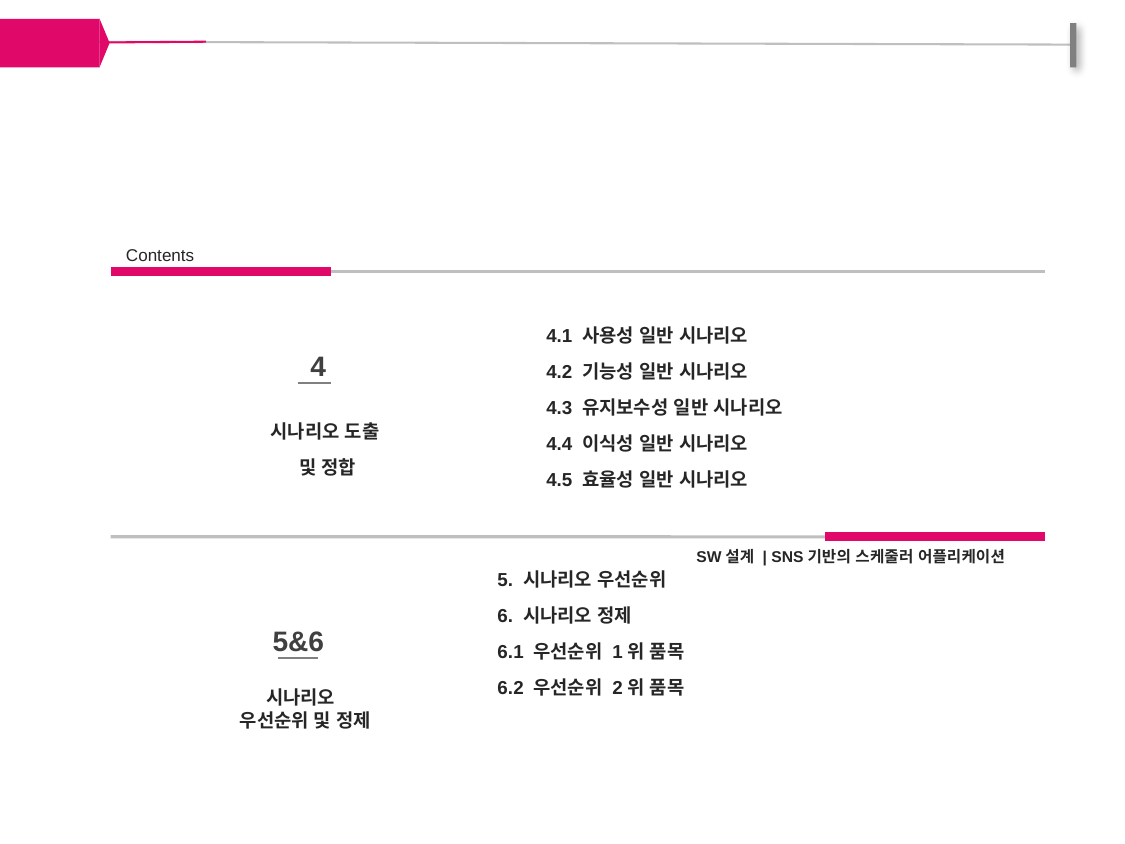

Contents
4.1 사용성 일반 시나리오
4.2 기능성 일반 시나리오
4.3 유지보수성 일반 시나리오
4.4 이식성 일반 시나리오
4.5 효율성 일반 시나리오
 4
시나리오 도출
및 정합
SW설계 | SNS기반의 스케줄러 어플리케이션
5. 시나리오 우선순위
6. 시나리오 정제
6.1 우선순위 1위 품목
6.2 우선순위 2위 품목
5&6
시나리오
 우선순위 및 정제